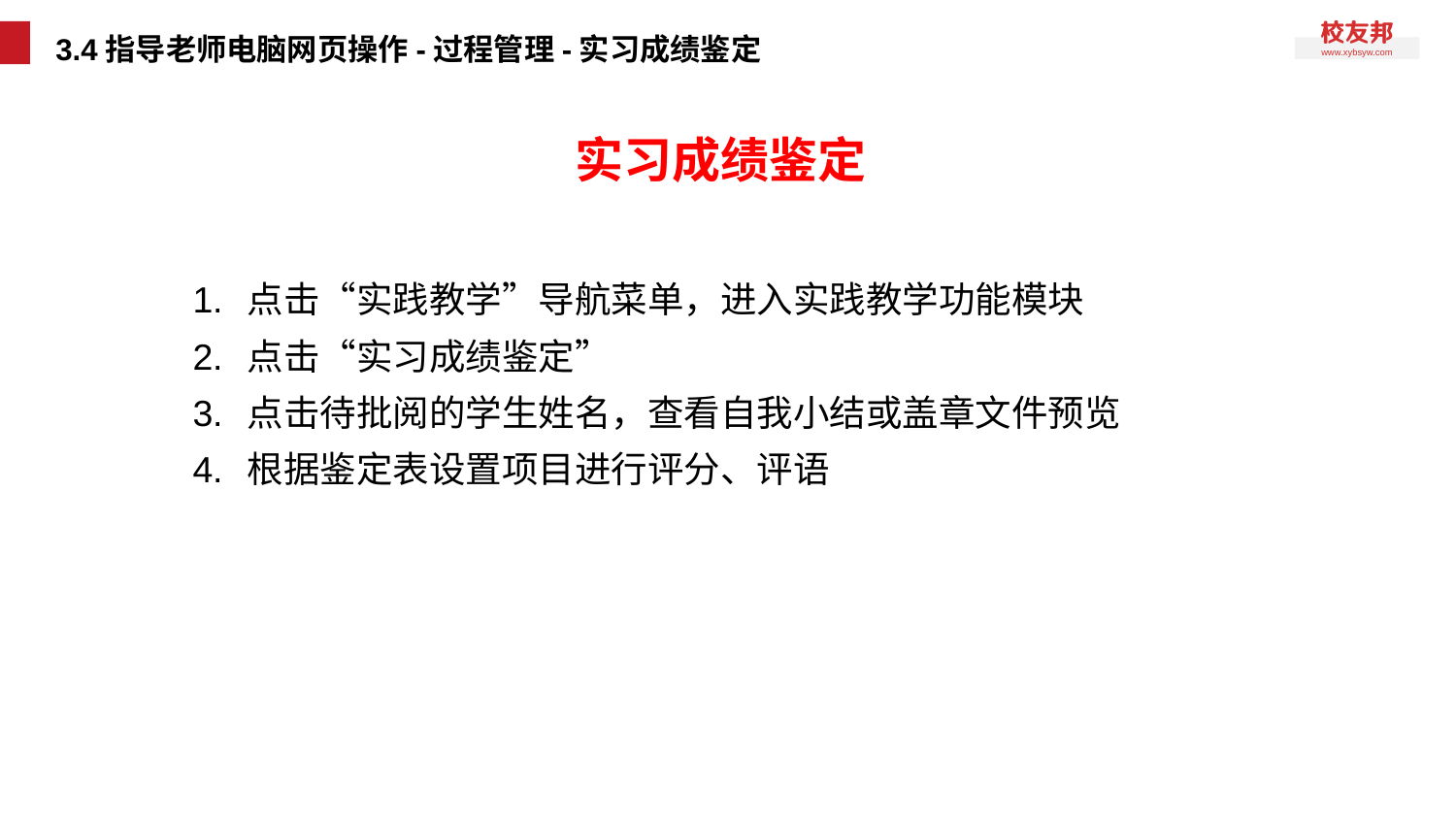

# 3.4指导老师电脑网页操作-过程管理-实习成绩鉴定
实习成绩鉴定

点击“实践教学”导航菜单，进入实践教学功能模块
点击“实习成绩鉴定”
点击待批阅的学生姓名，查看自我小结或盖章文件预览
根据鉴定表设置项目进行评分、评语